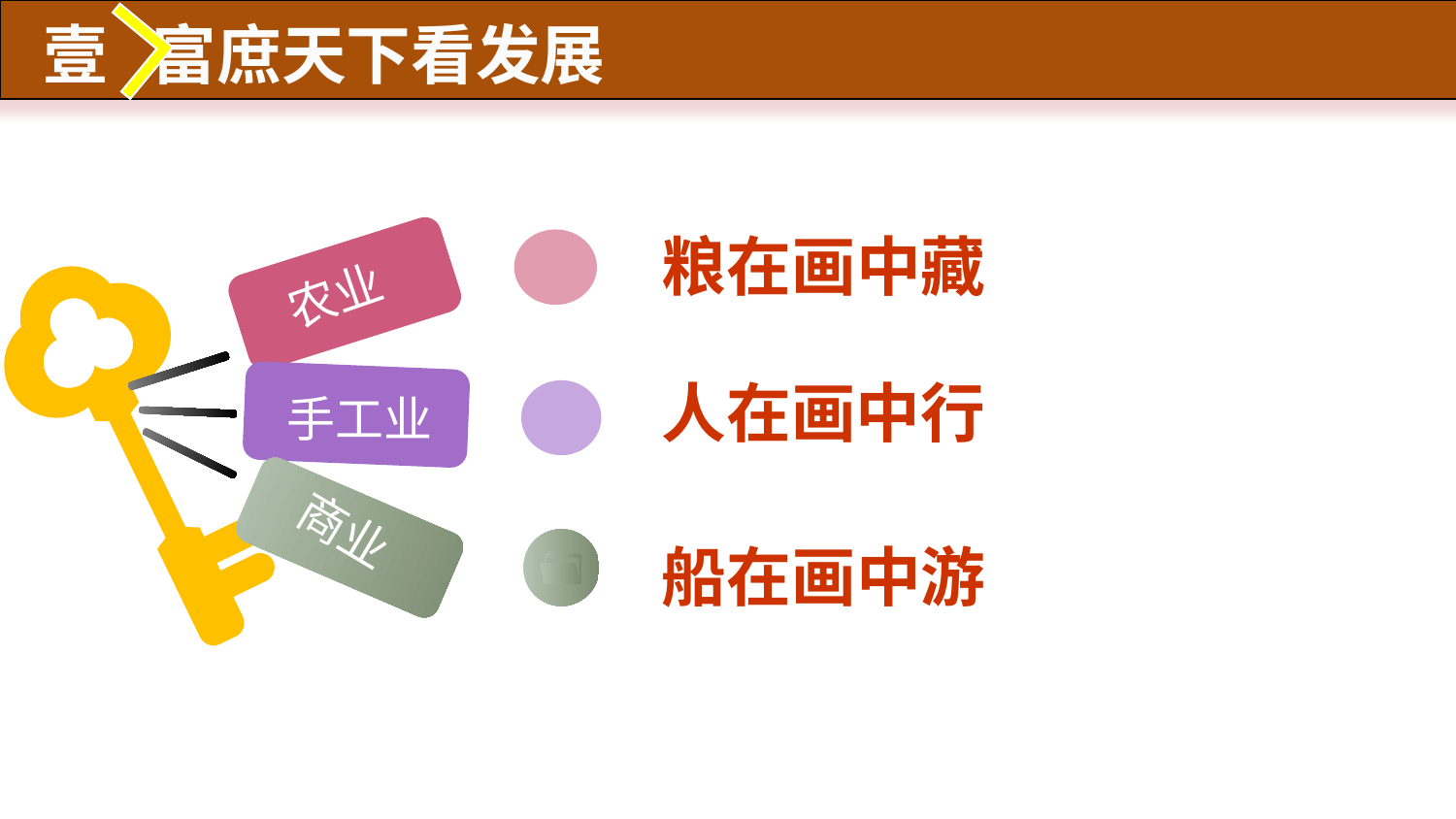

壹   富庶天下看发展

粮在画中藏

农业

手工业

人在画中行

手工业

商业

商业

船在画中游